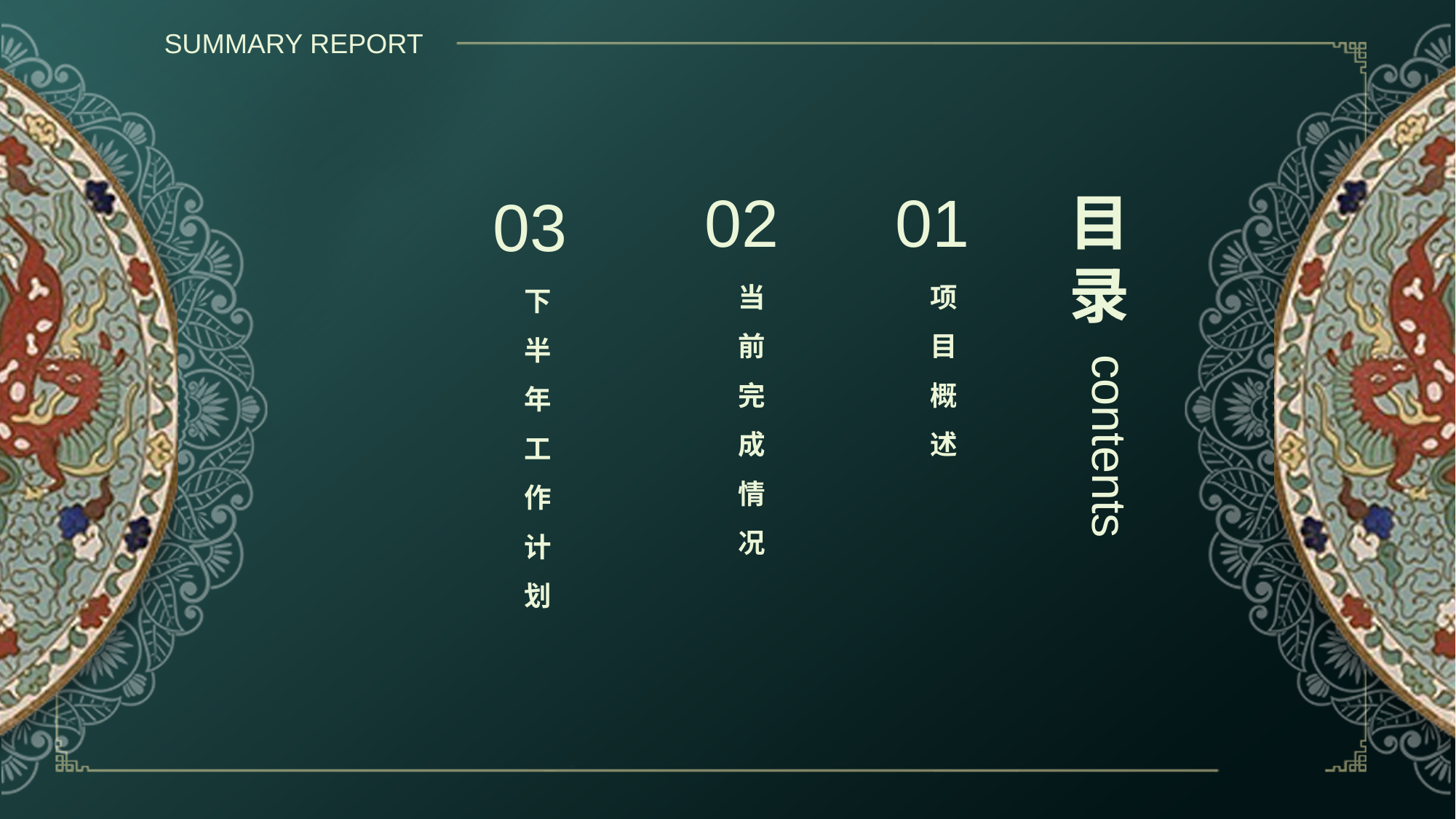

SUMMARY REPORT
02
当
前
完
成
情
况

01
项
目
概
述

03
下
半
年
工
作
计
划

目录
contents